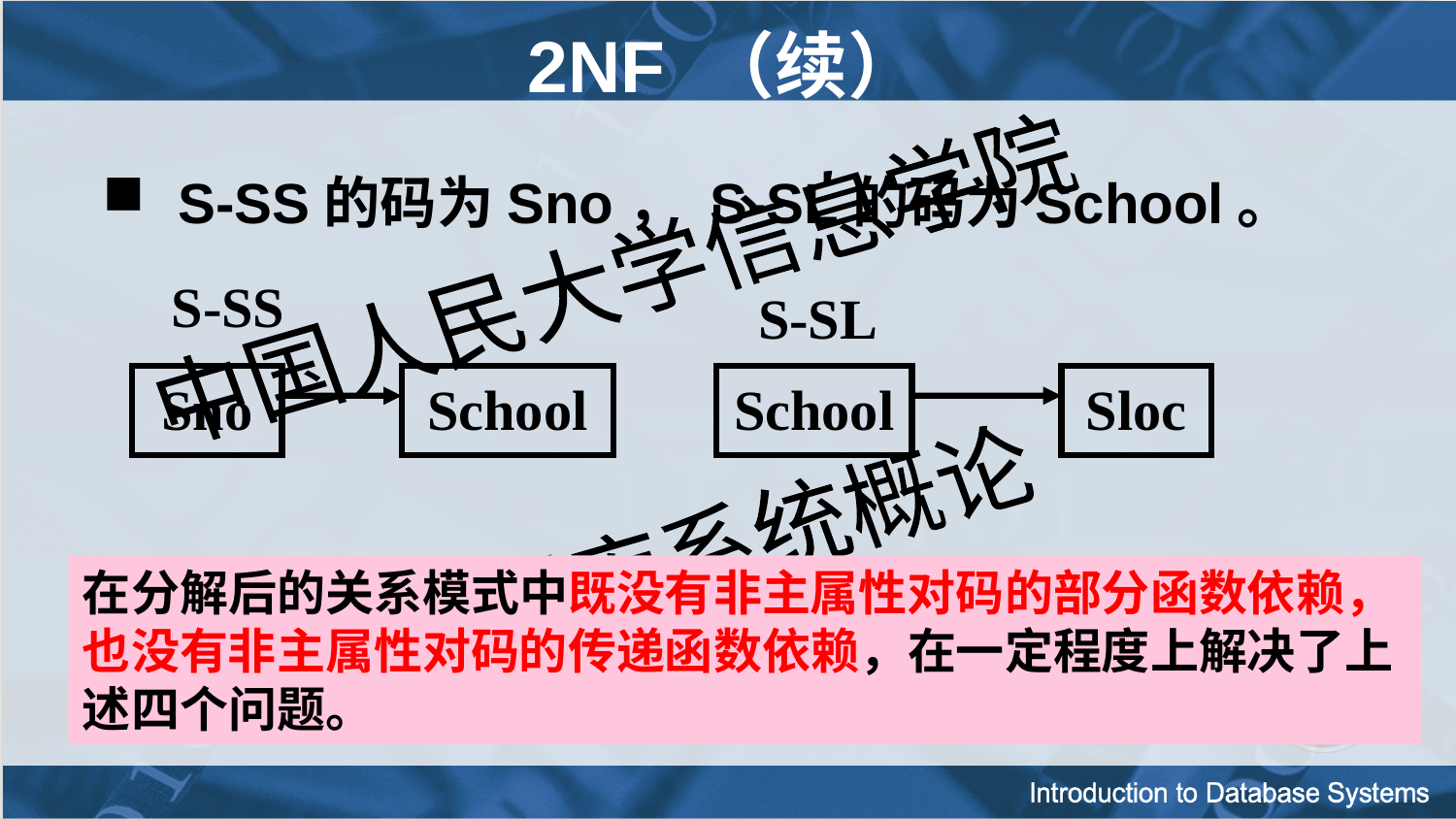

# 2NF （续）
S-SS的码为Sno， S-SL的码为School。
S-SS
S-SL
Sno
School
School
Sloc

在分解后的关系模式中既没有非主属性对码的部分函数依赖，也没有非主属性对码的传递函数依赖，在一定程度上解决了上述四个问题。